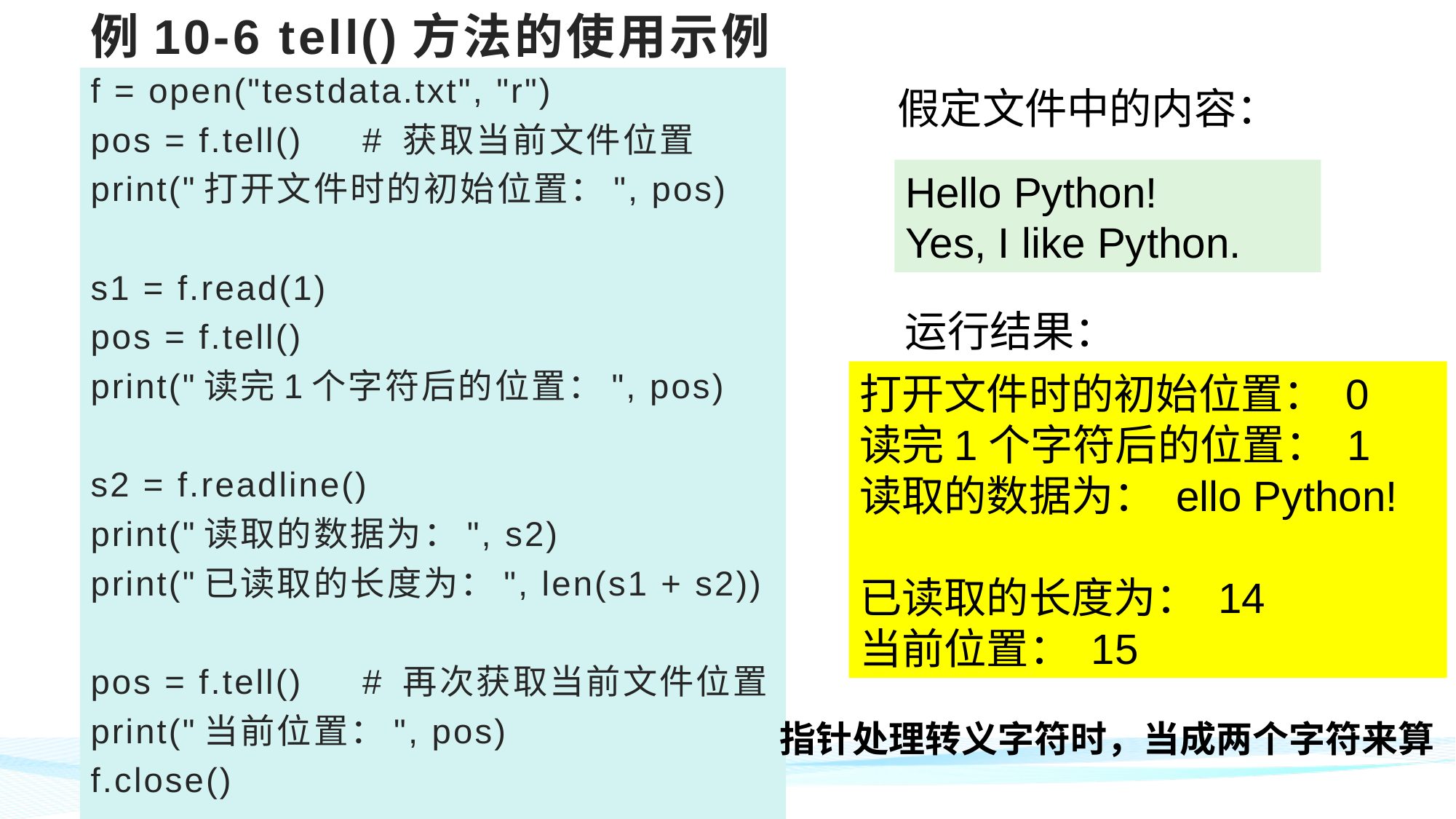

# 例10-6 tell()方法的使用示例
f = open("testdata.txt", "r")
pos = f.tell()     # 获取当前文件位置
print("打开文件时的初始位置：", pos)

s1 = f.read(1)
pos = f.tell()
print("读完1个字符后的位置：", pos)

s2 = f.readline()
print("读取的数据为：", s2)
print("已读取的长度为：", len(s1 + s2))

pos = f.tell()     # 再次获取当前文件位置
print("当前位置：", pos)
f.close()
假定文件中的内容：
Hello Python!
Yes, I like Python.
运行结果：
打开文件时的初始位置： 0
读完1个字符后的位置： 1
读取的数据为： ello Python!

已读取的长度为： 14
当前位置： 15
指针处理转义字符时，当成两个字符来算